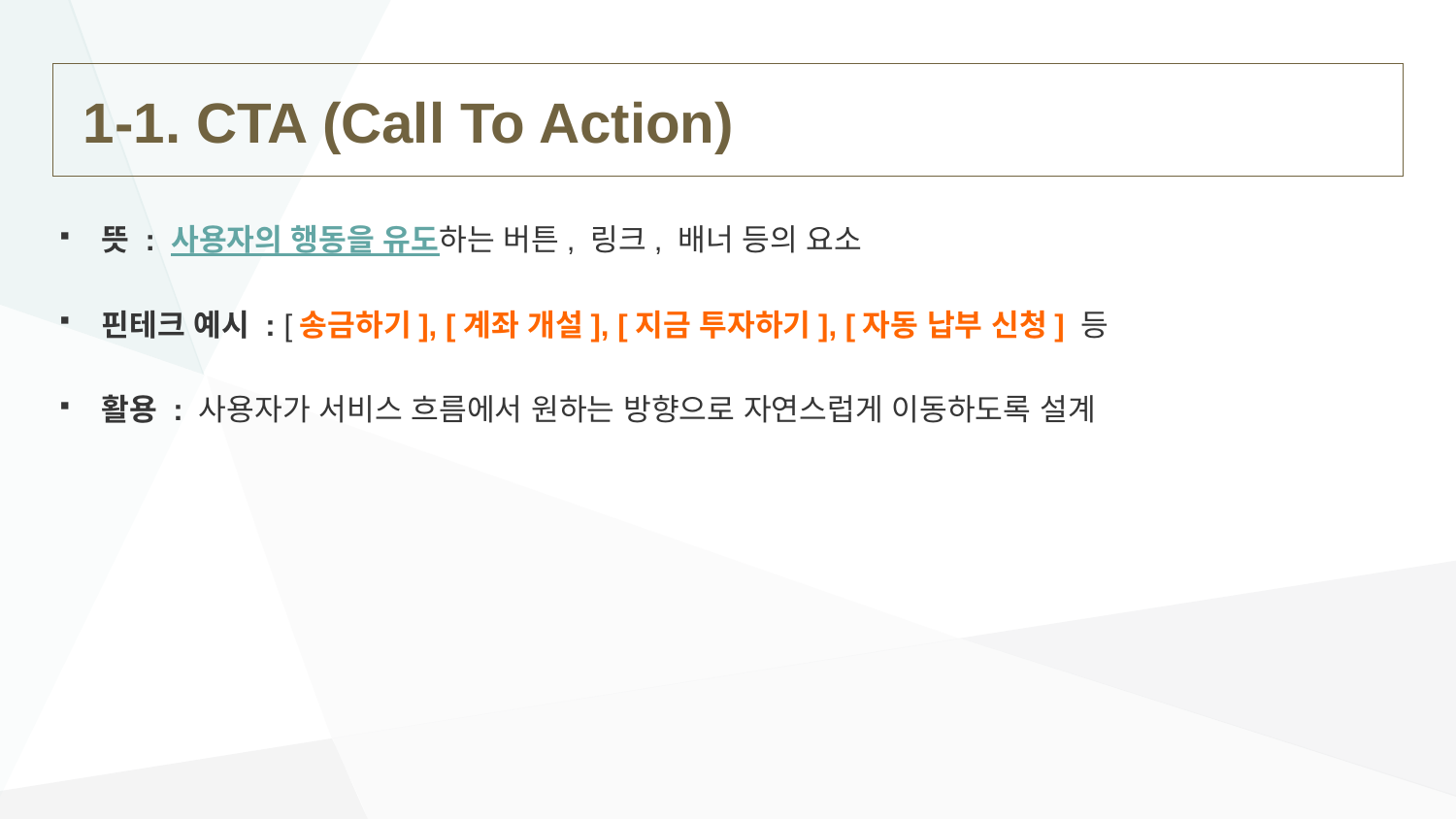

# 1-1. CTA (Call To Action)
뜻 : 사용자의 행동을 유도하는 버튼, 링크, 배너 등의 요소

핀테크 예시 : [송금하기], [계좌 개설], [지금 투자하기], [자동 납부 신청] 등

활용 : 사용자가 서비스 흐름에서 원하는 방향으로 자연스럽게 이동하도록 설계